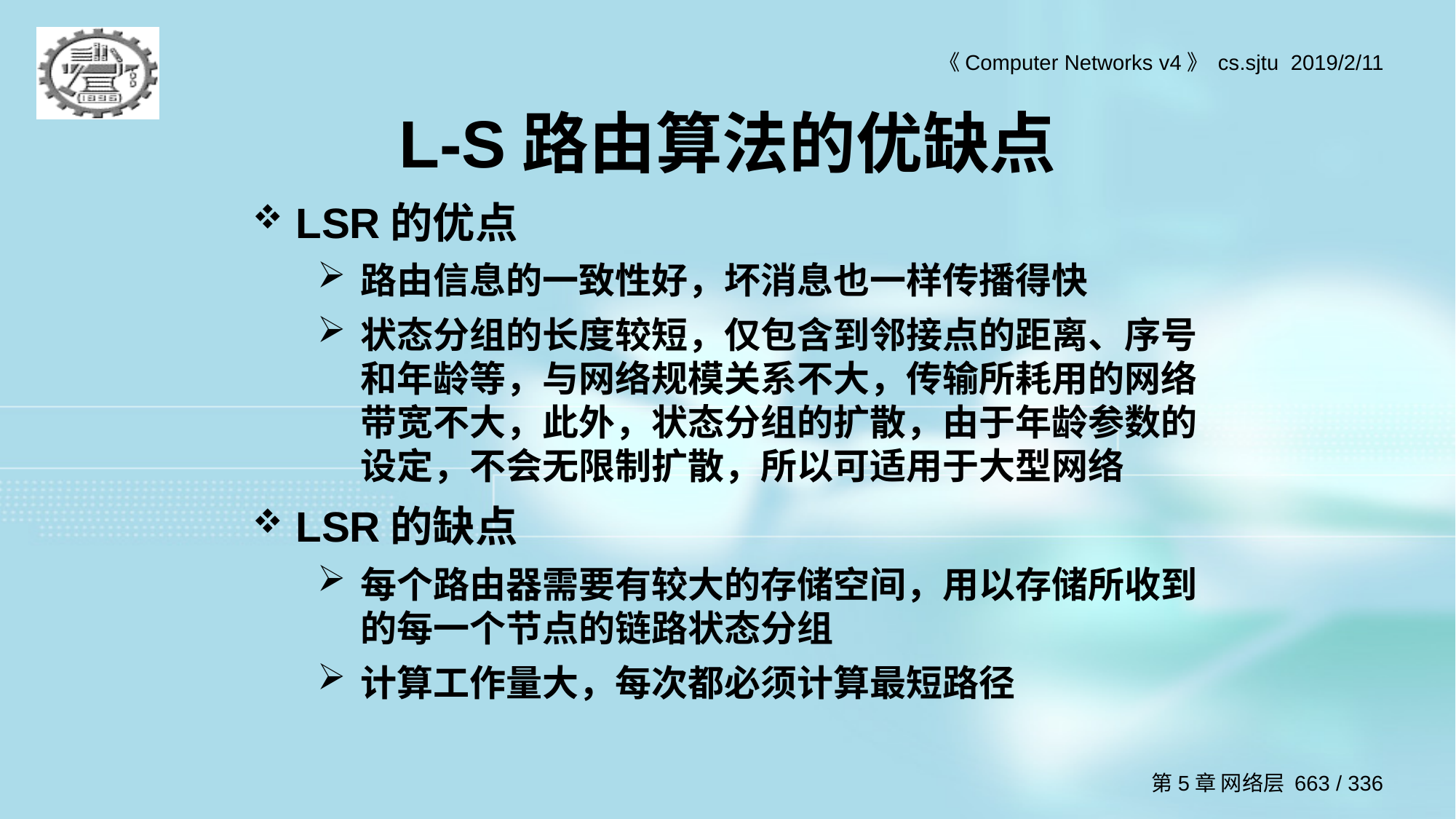

# L-S路由算法的优缺点
LSR的优点
路由信息的一致性好，坏消息也一样传播得快
状态分组的长度较短，仅包含到邻接点的距离、序号和年龄等，与网络规模关系不大，传输所耗用的网络带宽不大，此外，状态分组的扩散，由于年龄参数的设定，不会无限制扩散，所以可适用于大型网络
LSR的缺点
每个路由器需要有较大的存储空间，用以存储所收到的每一个节点的链路状态分组
计算工作量大，每次都必须计算最短路径